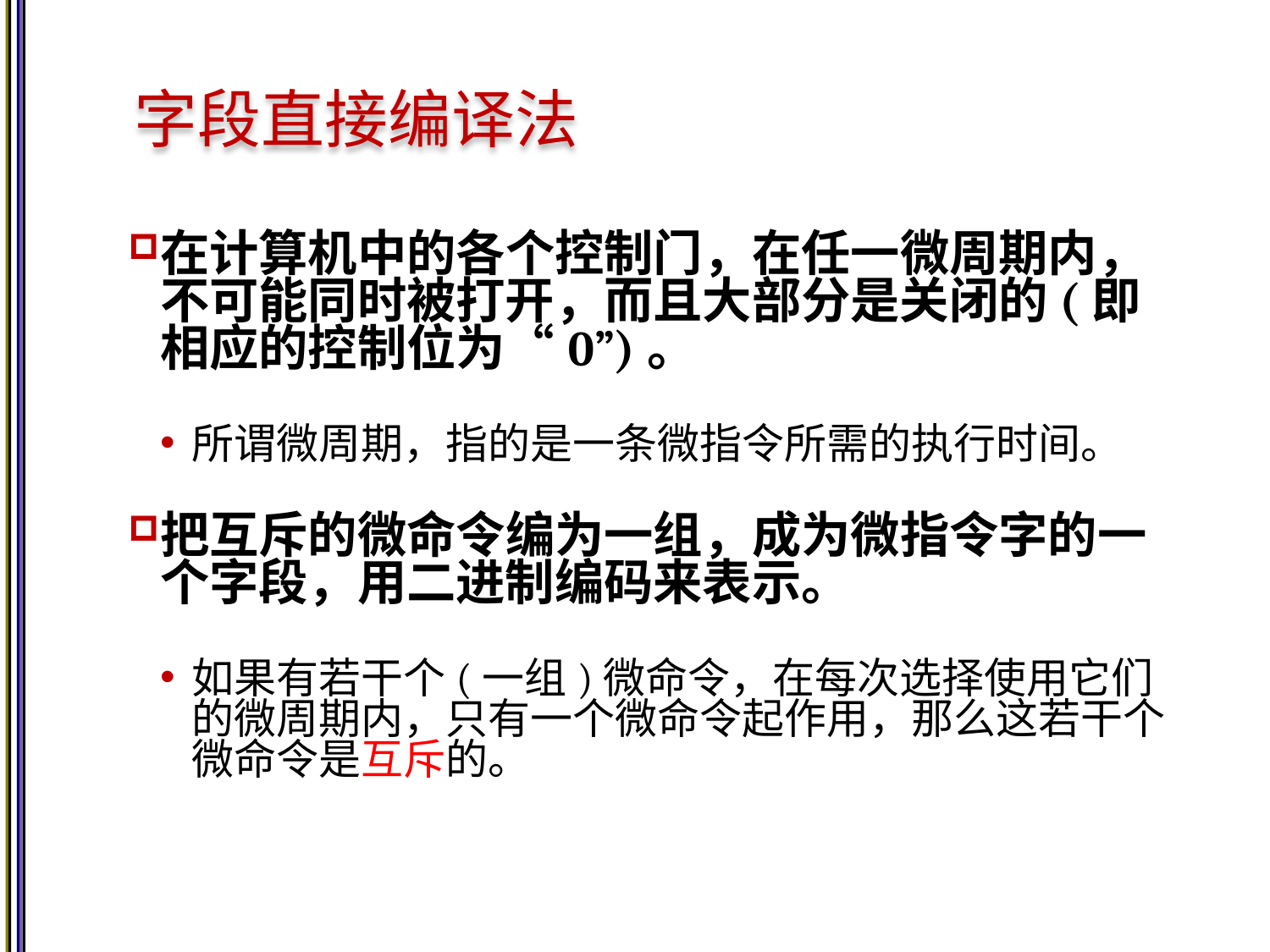

# 字段直接编译法
在计算机中的各个控制门，在任一微周期内，不可能同时被打开，而且大部分是关闭的(即相应的控制位为“0”)。
所谓微周期，指的是一条微指令所需的执行时间。
把互斥的微命令编为一组，成为微指令字的一个字段，用二进制编码来表示。
如果有若干个(一组)微命令，在每次选择使用它们的微周期内，只有一个微命令起作用，那么这若干个微命令是互斥的。
76